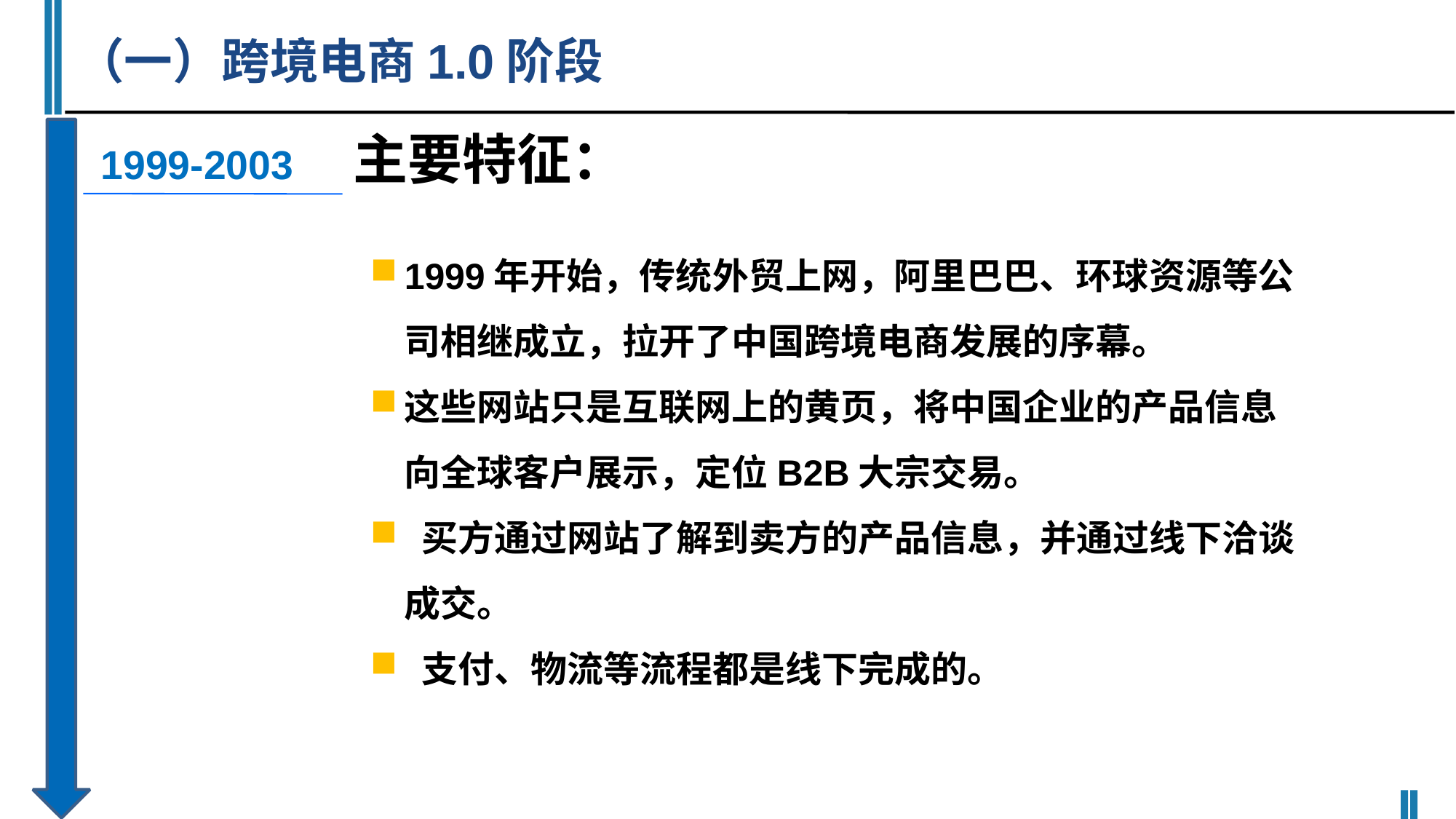

（一）跨境电商1.0阶段

主要特征：
1999-2003
1999年开始，传统外贸上网，阿里巴巴、环球资源等公司相继成立，拉开了中国跨境电商发展的序幕。
这些网站只是互联网上的黄页，将中国企业的产品信息向全球客户展示，定位B2B大宗交易。
 买方通过网站了解到卖方的产品信息，并通过线下洽谈成交。
 支付、物流等流程都是线下完成的。